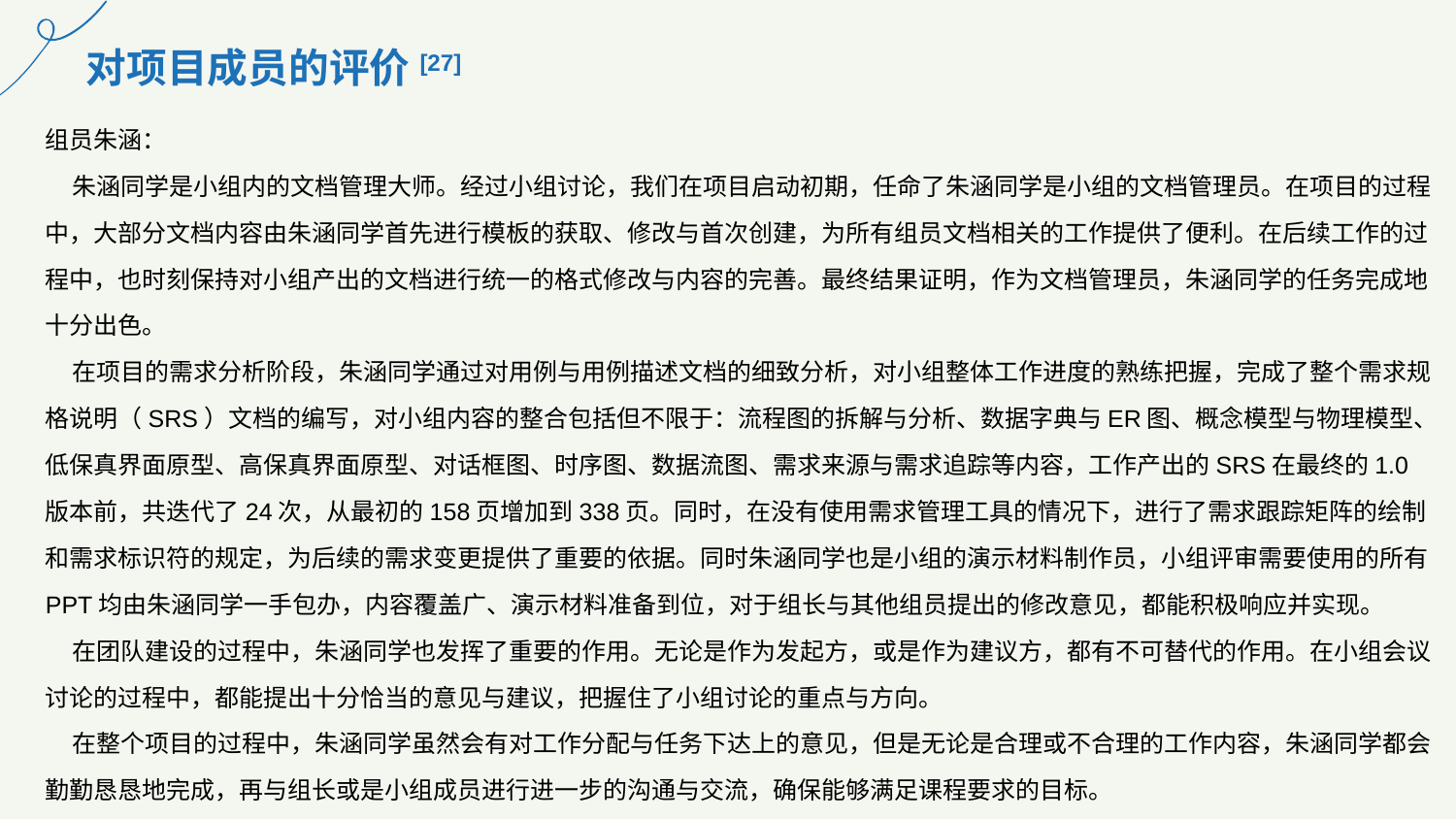

对项目成员的评价[27]
组员朱涵：
    朱涵同学是小组内的文档管理大师。经过小组讨论，我们在项目启动初期，任命了朱涵同学是小组的文档管理员。在项目的过程中，大部分文档内容由朱涵同学首先进行模板的获取、修改与首次创建，为所有组员文档相关的工作提供了便利。在后续工作的过程中，也时刻保持对小组产出的文档进行统一的格式修改与内容的完善。最终结果证明，作为文档管理员，朱涵同学的任务完成地十分出色。
    在项目的需求分析阶段，朱涵同学通过对用例与用例描述文档的细致分析，对小组整体工作进度的熟练把握，完成了整个需求规格说明（SRS）文档的编写，对小组内容的整合包括但不限于：流程图的拆解与分析、数据字典与ER图、概念模型与物理模型、低保真界面原型、高保真界面原型、对话框图、时序图、数据流图、需求来源与需求追踪等内容，工作产出的SRS在最终的1.0版本前，共迭代了24次，从最初的158页增加到338页。同时，在没有使用需求管理工具的情况下，进行了需求跟踪矩阵的绘制和需求标识符的规定，为后续的需求变更提供了重要的依据。同时朱涵同学也是小组的演示材料制作员，小组评审需要使用的所有PPT均由朱涵同学一手包办，内容覆盖广、演示材料准备到位，对于组长与其他组员提出的修改意见，都能积极响应并实现。
    在团队建设的过程中，朱涵同学也发挥了重要的作用。无论是作为发起方，或是作为建议方，都有不可替代的作用。在小组会议讨论的过程中，都能提出十分恰当的意见与建议，把握住了小组讨论的重点与方向。
    在整个项目的过程中，朱涵同学虽然会有对工作分配与任务下达上的意见，但是无论是合理或不合理的工作内容，朱涵同学都会勤勤恳恳地完成，再与组长或是小组成员进行进一步的沟通与交流，确保能够满足课程要求的目标。